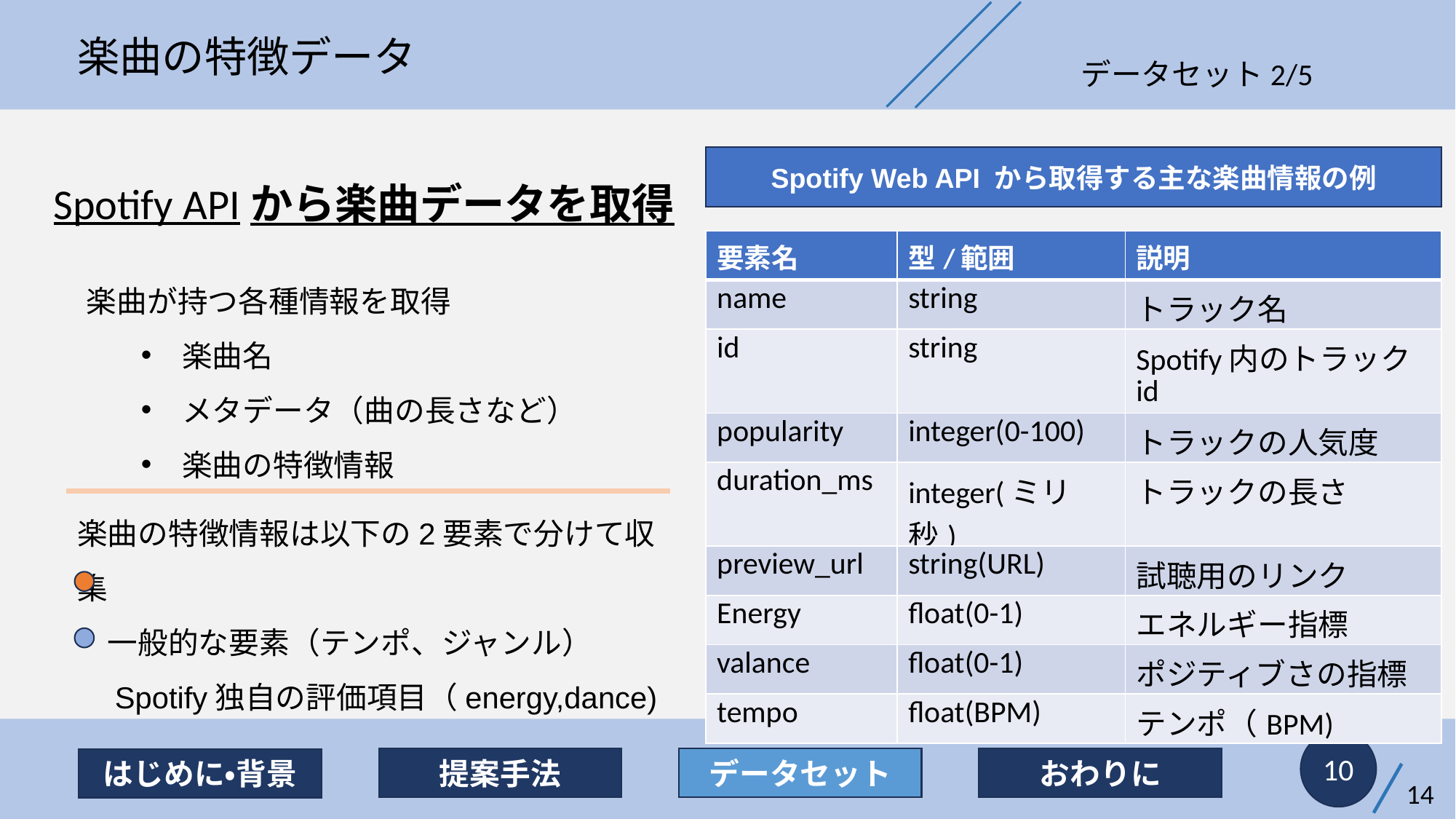

楽曲の特徴データ
データセット2/5
# Spotify APIから楽曲データを取得
Spotify Web API から取得する主な楽曲情報の例
| 要素名 | 型/範囲 | 説明 |
| --- | --- | --- |
| name | string | トラック名 |
| id | string | Spotify内のトラックid |
| popularity | integer(0-100) | トラックの人気度 |
| duration\_ms | integer(ミリ秒) | トラックの長さ |
| preview\_url | string(URL) | 試聴用のリンク |
| Energy | float(0-1) | エネルギー指標 |
| valance | float(0-1) | ポジティブさの指標 |
| tempo | float(BPM) | テンポ（BPM) |
楽曲が持つ各種情報を取得
楽曲名
メタデータ（曲の長さなど）
楽曲の特徴情報
楽曲の特徴情報は以下の2要素で分けて収集
　一般的な要素（テンポ、ジャンル）
　Spotify独自の評価項目（energy,dance)

10
提案手法
データセット
おわりに
はじめに・背景
14